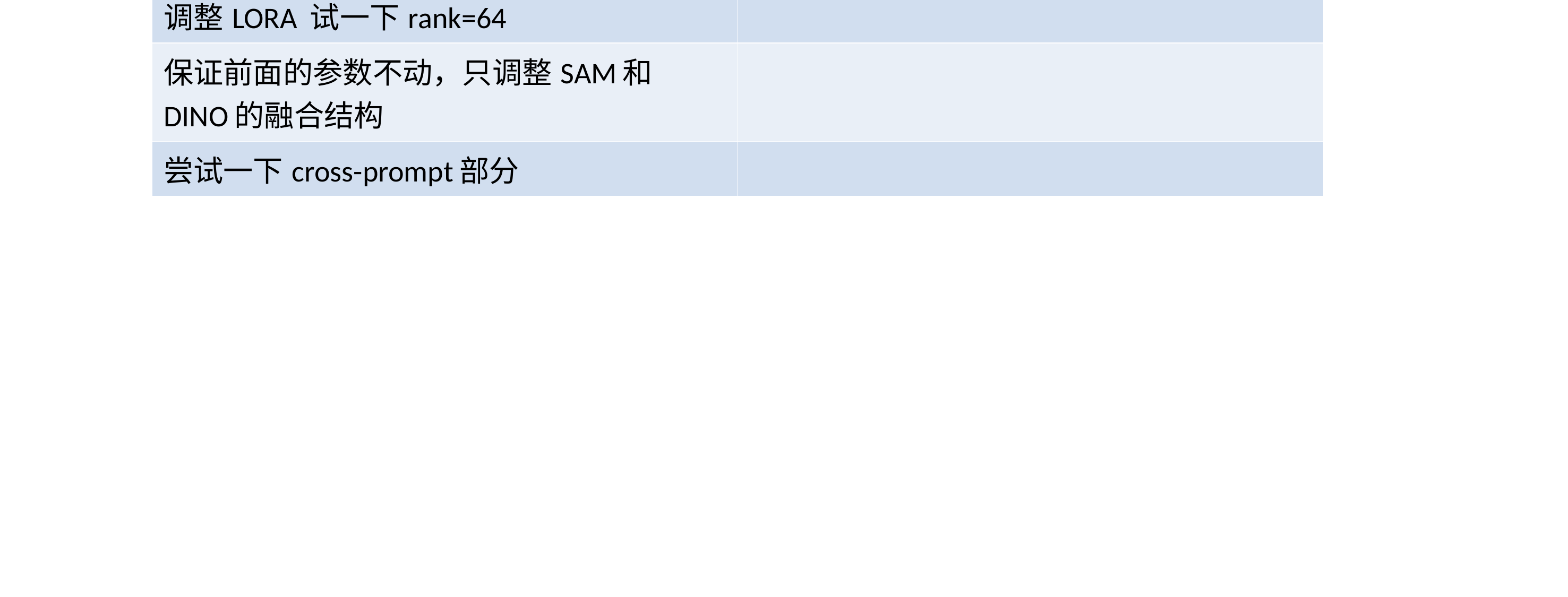

|  |  |
| --- | --- |
| 调整LORA 试一下rank=64 |  |
| 保证前面的参数不动，只调整SAM和DINO的融合结构 |  |
| 尝试一下cross-prompt部分 |  |